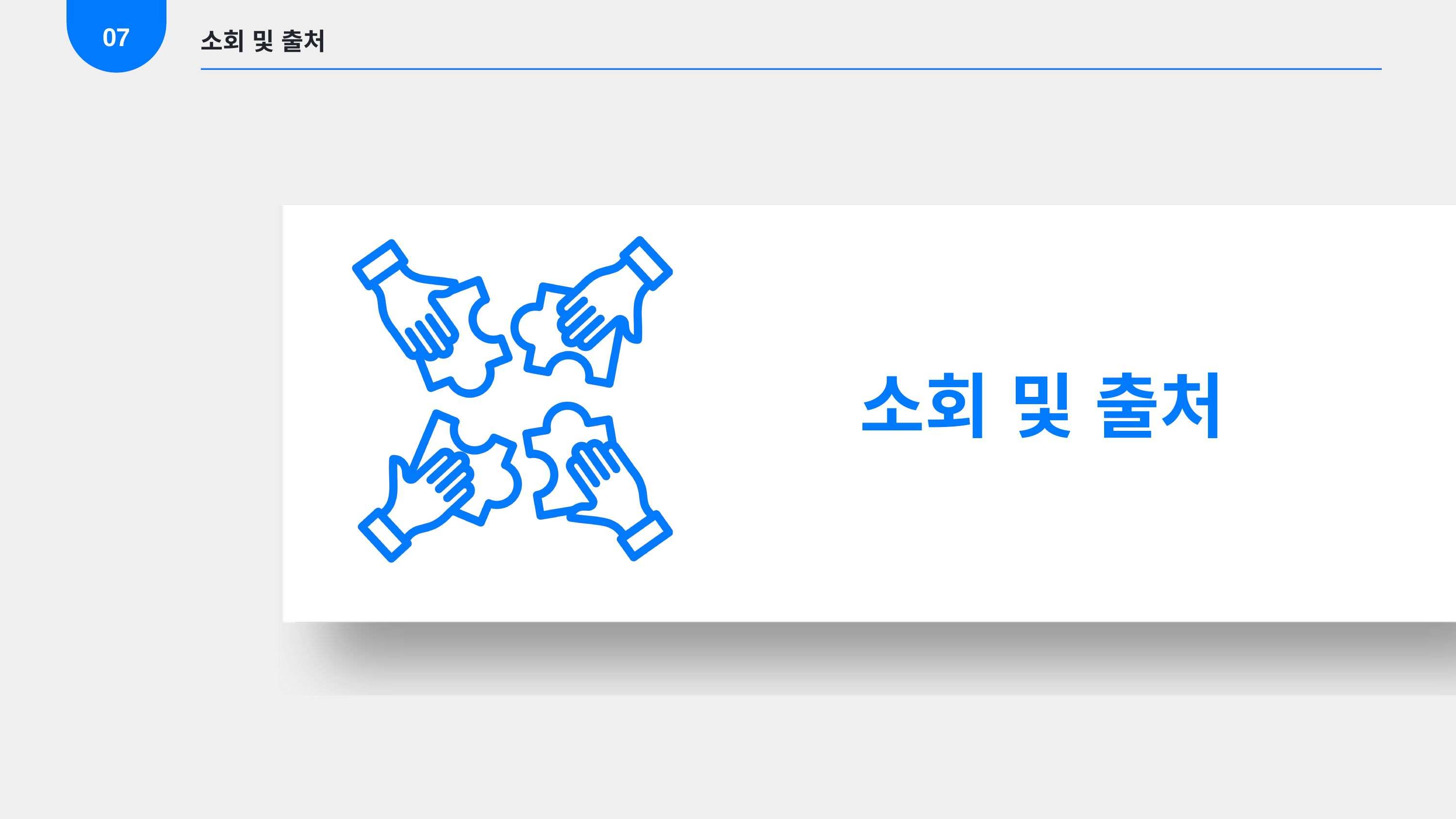

07
소회 및 출처

소회 및 출처